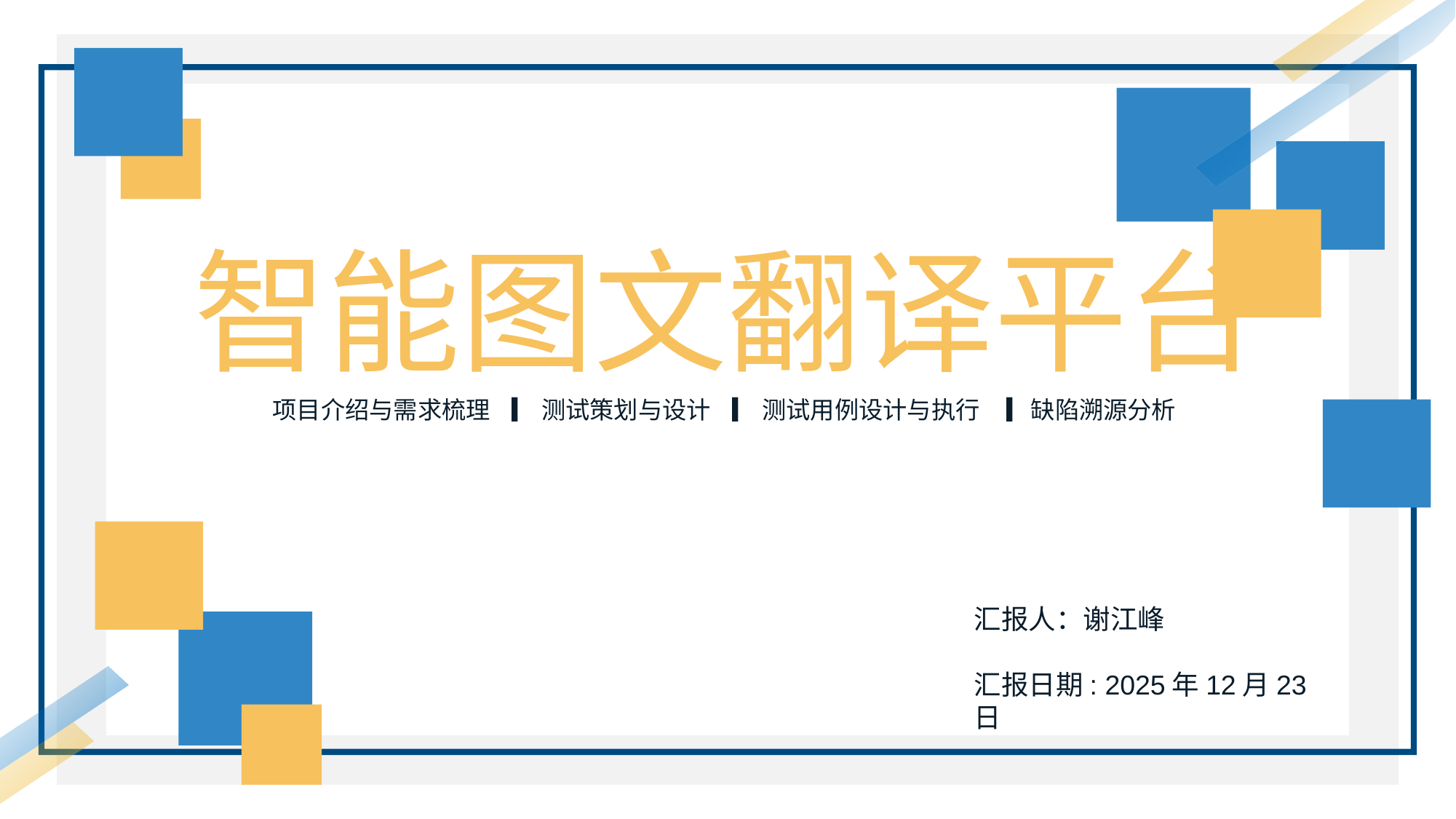

智能图文翻译平台
项目介绍与需求梳理    ▎ 测试策划与设计    ▎ 测试用例设计与执行     ▎缺陷溯源分析

汇报人：谢江峰

汇报日期: 2025年12月23日